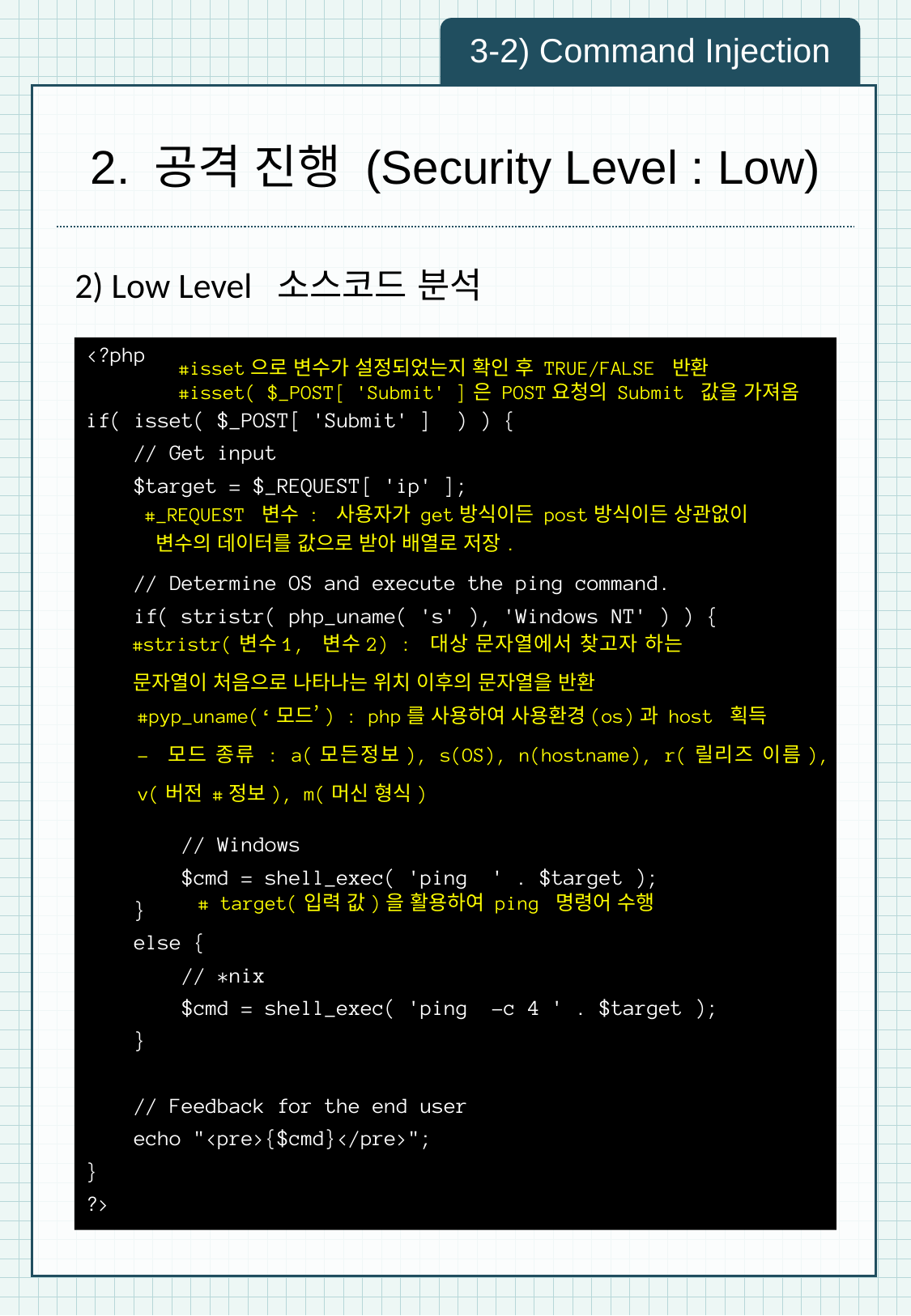

3-2) Command Injection

# 2. 공격 진행 (Security Level : Low)
2) Low Level  소스코드 분석

<?php

if( isset( $_POST[ 'Submit' ]  ) ) {
    // Get input
    $target = $_REQUEST[ 'ip' ];

    // Determine OS and execute the ping command.
    if( stristr( php_uname( 's' ), 'Windows NT' ) ) {

        // Windows
        $cmd = shell_exec( 'ping  ' . $target );
    }
    else {
        // *nix
        $cmd = shell_exec( 'ping  -c 4 ' . $target );
    }

    // Feedback for the end user
    echo "<pre>{$cmd}</pre>";
}
?>
#isset으로 변수가 설정되었는지 확인 후 TRUE/FALSE 반환
#isset( $_POST[ 'Submit' ]은 POST요청의 Submit 값을 가져옴
#_REQUEST 변수 : 사용자가 get방식이든 post방식이든 상관없이
 변수의 데이터를 값으로 받아 배열로 저장.
#stristr(변수1, 변수2) : 대상 문자열에서 찾고자 하는 문자열이 처음으로 나타나는 위치 이후의 문자열을 반환
#pyp_uname(‘모드’) : php를 사용하여 사용환경(os)과 host 획득
- 모드 종류 : a(모든정보), s(OS), n(hostname), r(릴리즈 이름), v(버전 #정보), m(머신 형식)
# target(입력 값)을 활용하여 ping 명령어 수행